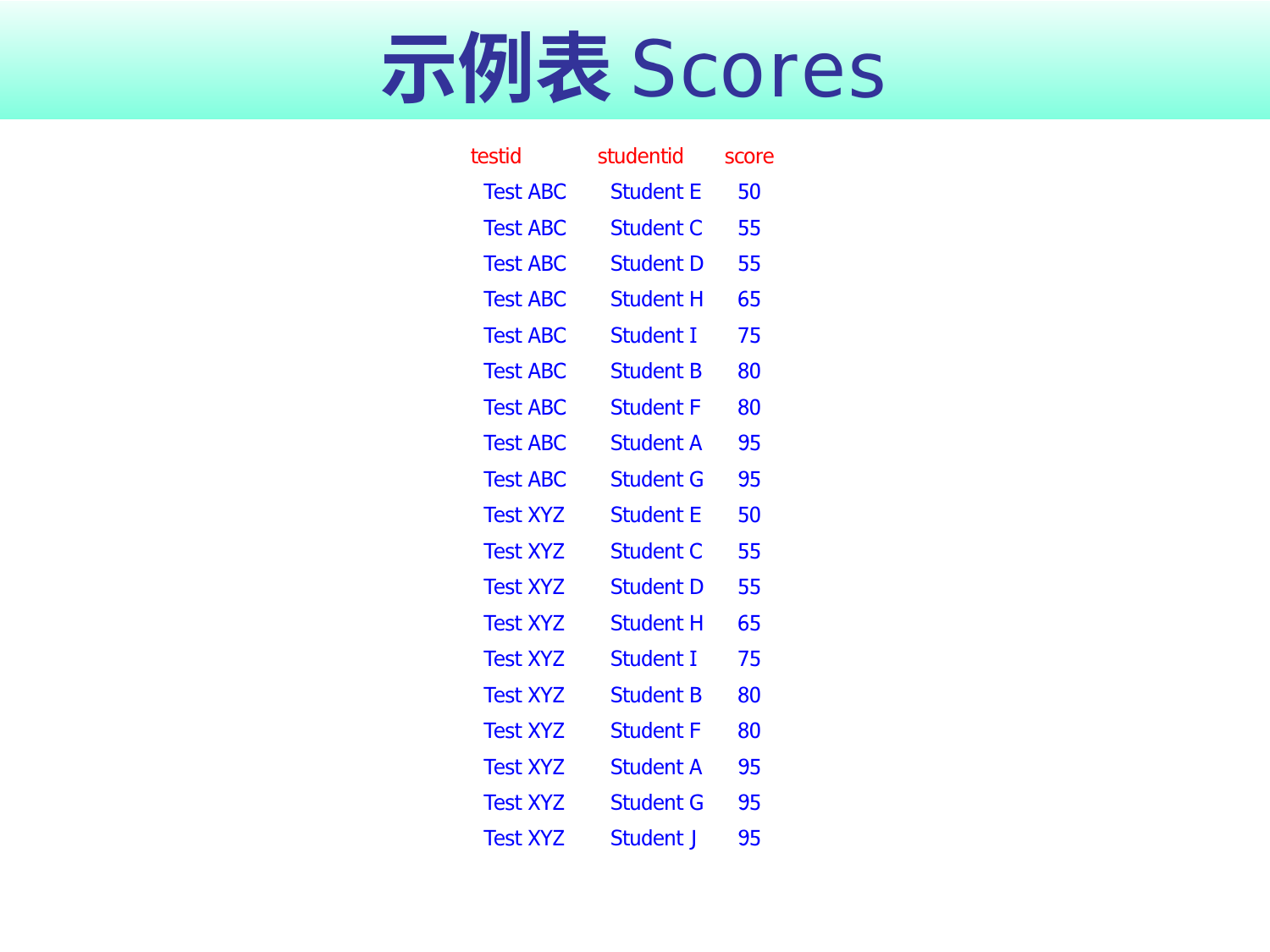

# 示例表Scores
testid	studentid	score
Test ABC	Student E	50
Test ABC	Student C	55
Test ABC	Student D	55
Test ABC	Student H	65
Test ABC	Student I	75
Test ABC	Student B	80
Test ABC	Student F	80
Test ABC	Student A	95
Test ABC	Student G	95
Test XYZ	Student E	50
Test XYZ	Student C	55
Test XYZ	Student D	55
Test XYZ	Student H	65
Test XYZ	Student I	75
Test XYZ	Student B	80
Test XYZ	Student F	80
Test XYZ	Student A	95
Test XYZ	Student G	95
Test XYZ	Student J	95